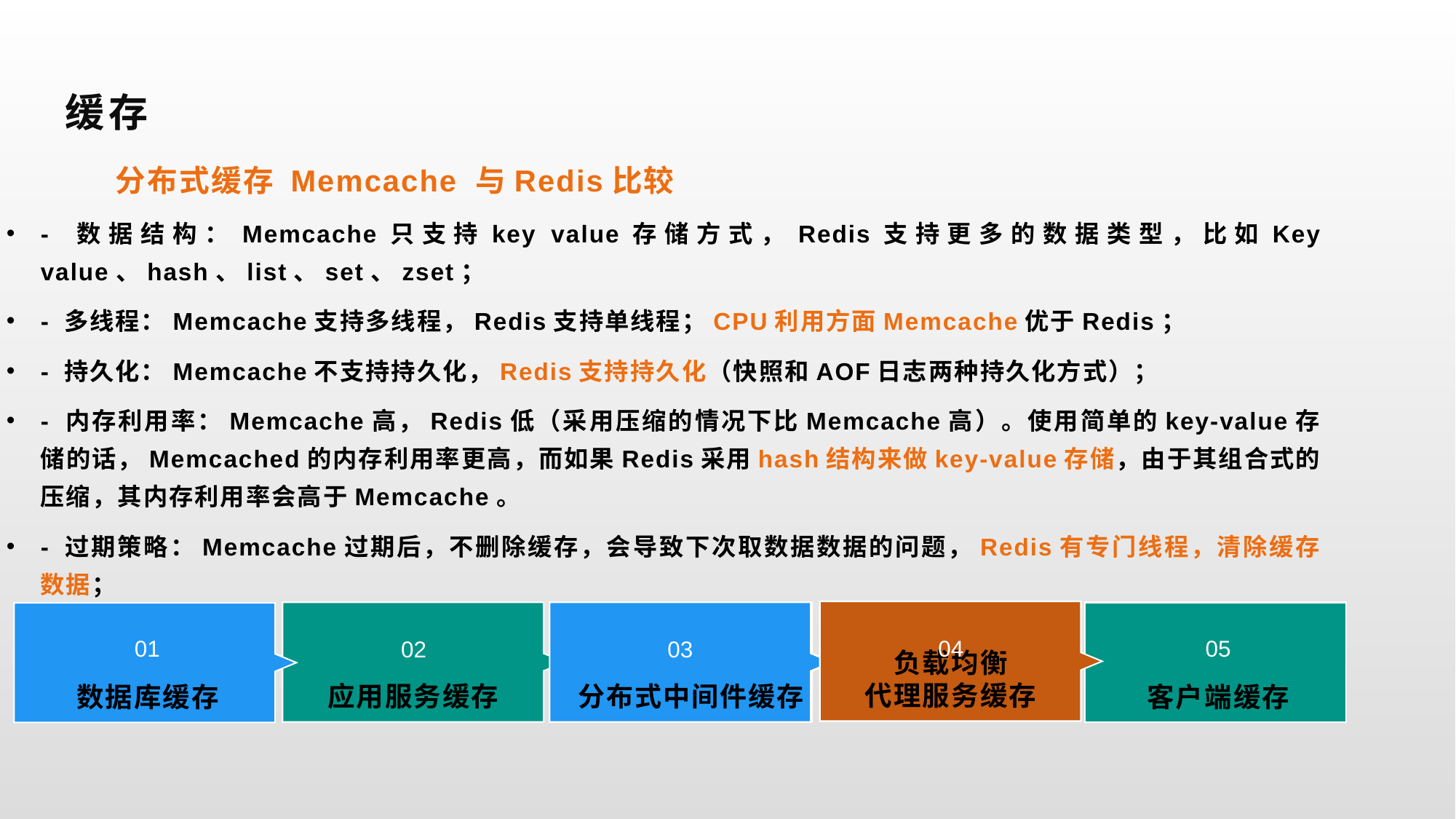

缓存

	分布式缓存 Memcache 与Redis比较
- 数据结构：Memcache只支持key value存储方式，Redis支持更多的数据类型，比如Key value、hash、list、set、zset；
- 多线程：Memcache支持多线程，Redis支持单线程；CPU利用方面Memcache优于Redis；
- 持久化：Memcache不支持持久化，Redis支持持久化（快照和AOF日志两种持久化方式）；
- 内存利用率：Memcache高，Redis低（采用压缩的情况下比Memcache高）。使用简单的key-value存储的话，Memcached的内存利用率更高，而如果Redis采用hash结构来做key-value存储，由于其组合式的压缩，其内存利用率会高于Memcache。
- 过期策略：Memcache过期后，不删除缓存，会导致下次取数据数据的问题，Redis有专门线程，清除缓存数据；

04
01
05
02
03
03
负载均衡
代理服务缓存
应用服务缓存
分布式中间件缓存
分布式中间件缓存
数据库缓存
客户端缓存